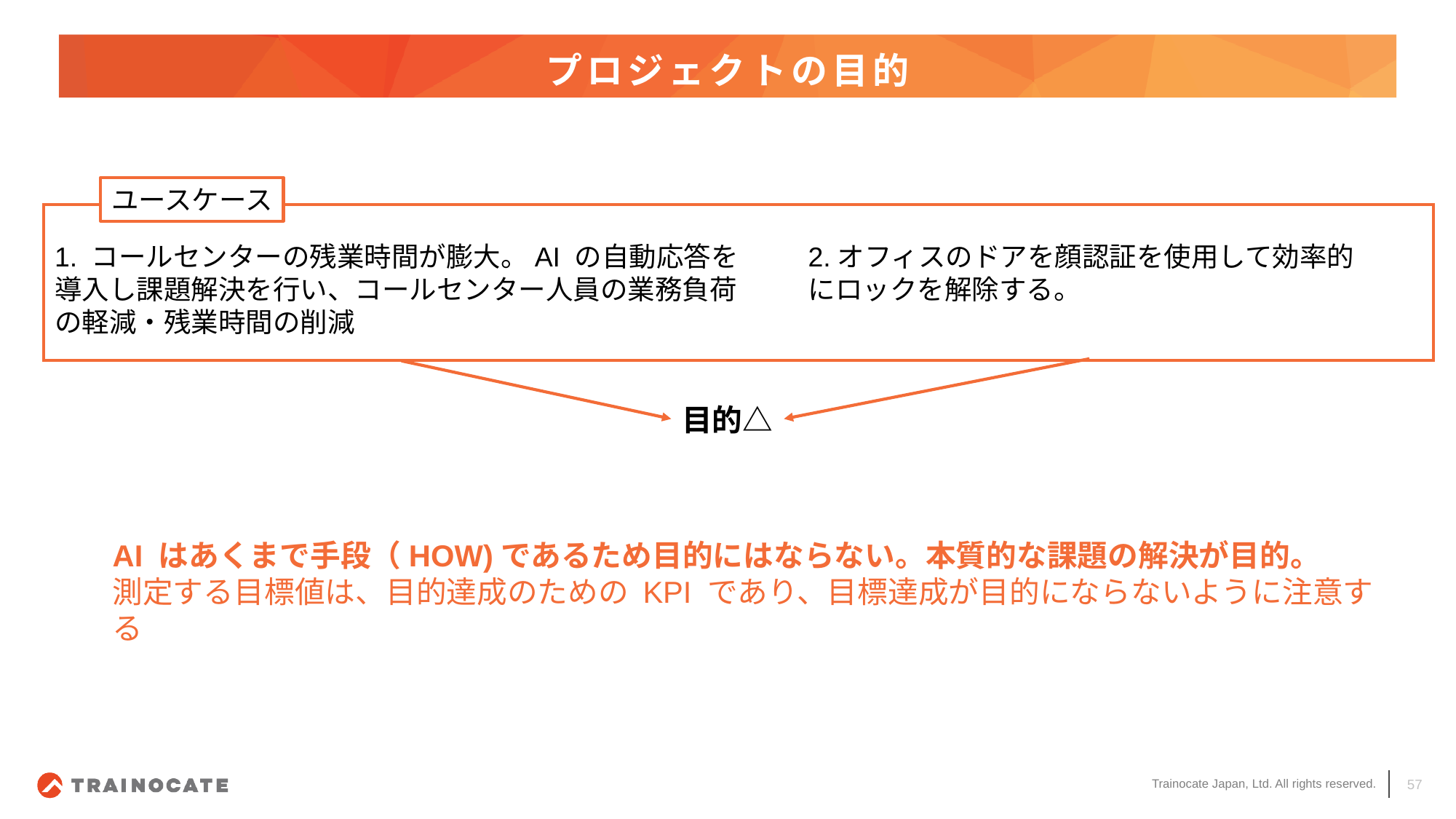

# プロジェクトの目的
ユースケース

1. コールセンターの残業時間が膨大。AI の自動応答を導入し課題解決を行い、コールセンター人員の業務負荷の軽減・残業時間の削減
2.オフィスのドアを顔認証を使用して効率的にロックを解除する。
目的△
AI はあくまで手段（HOW)であるため目的にはならない。本質的な課題の解決が目的。
測定する目標値は、目的達成のための KPI であり、目標達成が目的にならないように注意する
57